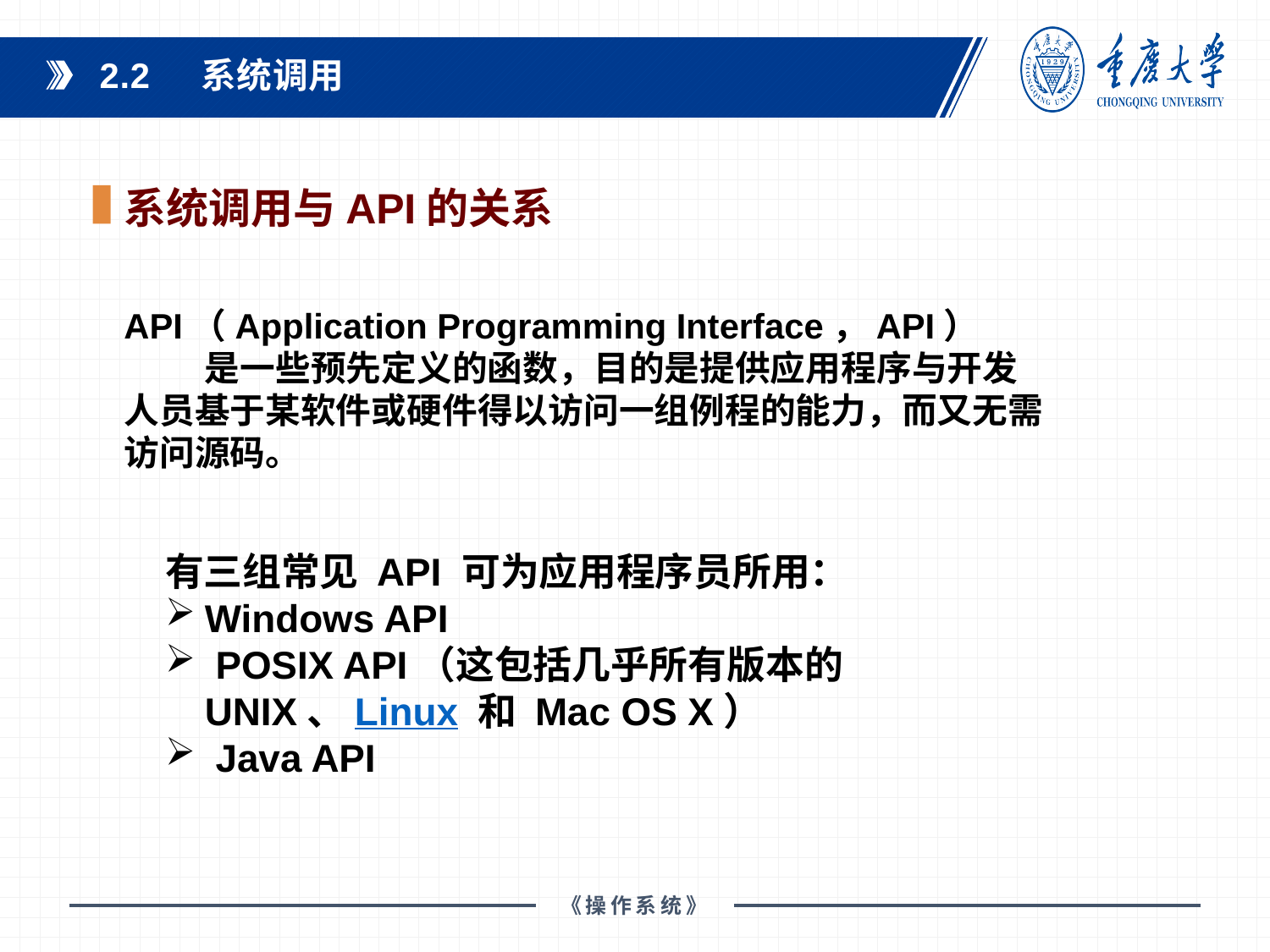

2.2    系统调用

系统调用与API的关系

API（Application Programming Interface，API）
         是一些预先定义的函数，目的是提供应用程序与开发人员基于某软件或硬件得以访问一组例程的能力，而又无需访问源码。
有三组常见 API 可为应用程序员所用：
Windows API
 POSIX API（这包括几乎所有版本的 UNIX、Linux 和 Mac OS X）
 Java API